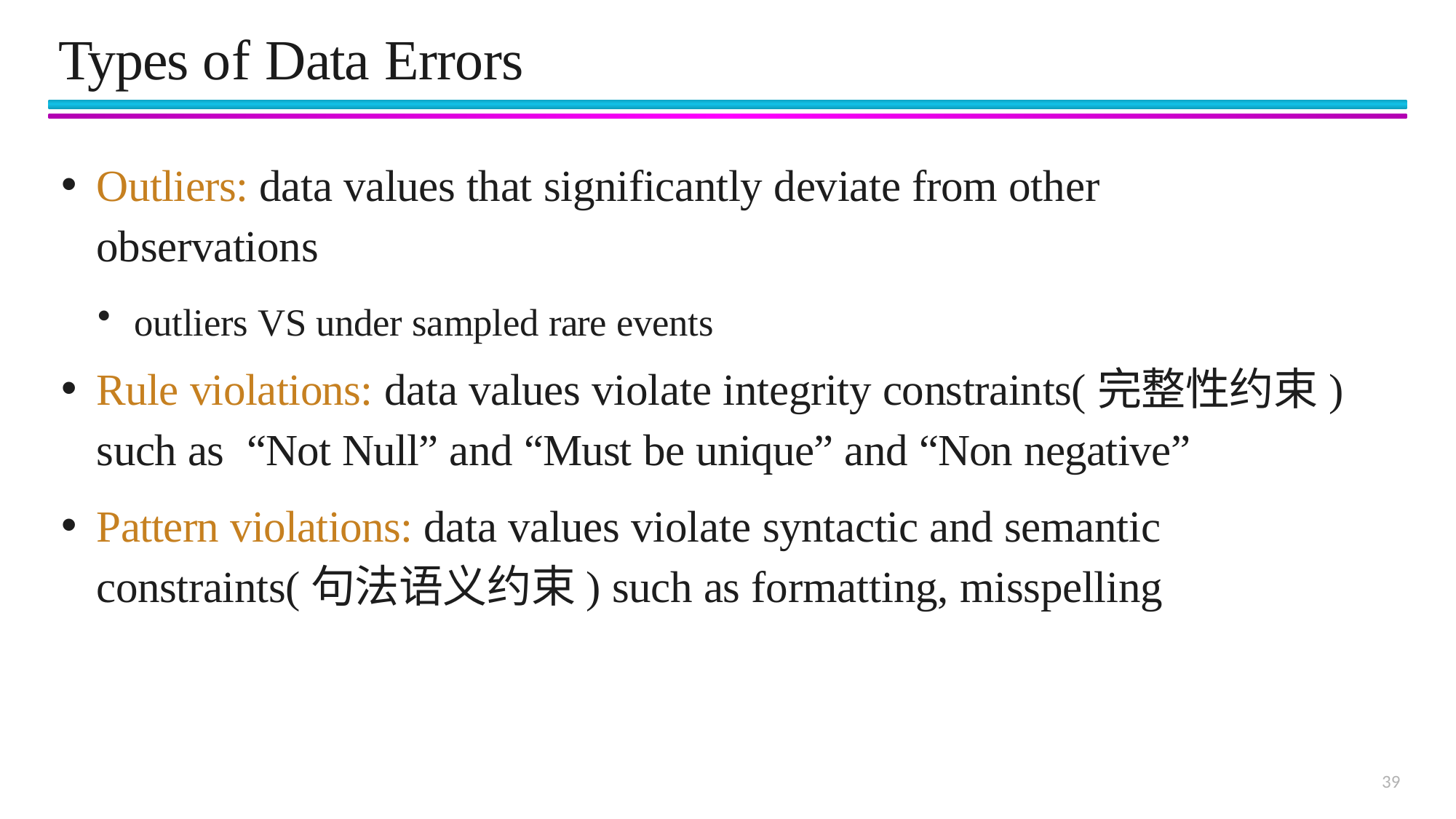

# Types of Data Errors
Outliers: data values that significantly deviate from other observations
outliers VS under sampled rare events
Rule violations: data values violate integrity constraints(完整性约束) such as  “Not Null” and “Must be unique” and “Non negative”
Pattern violations: data values violate syntactic and semantic  constraints(句法语义约束) such as formatting, misspelling
39